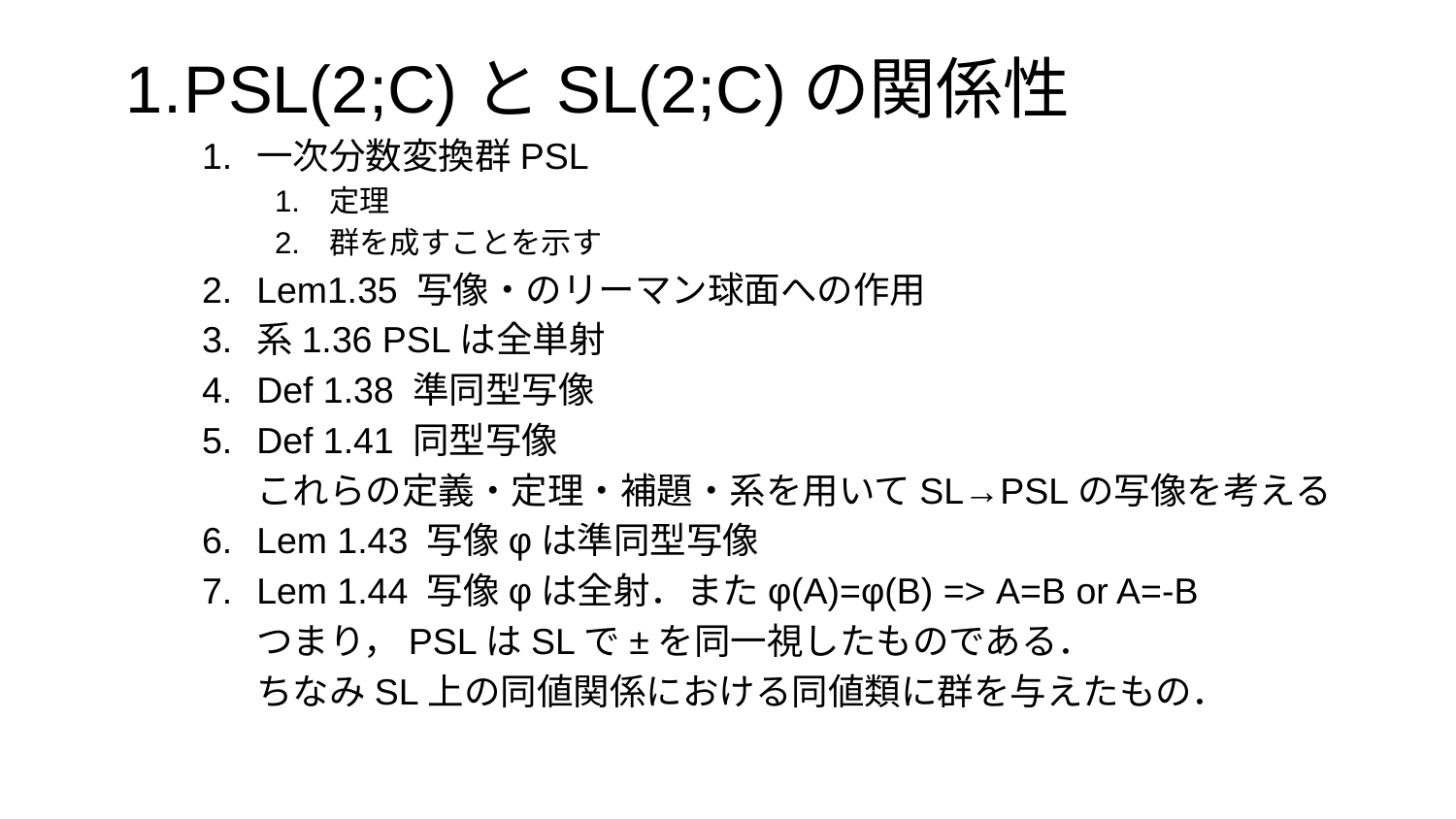

PSL(2;C)とSL(2;C)の関係性
一次分数変換群PSL
定理
群を成すことを示す
Lem1.35 写像・のリーマン球面への作用
系1.36 PSLは全単射
Def 1.38 準同型写像
Def 1.41 同型写像
これらの定義・定理・補題・系を用いてSL→PSLの写像を考える
Lem 1.43 写像φは準同型写像
Lem 1.44 写像φは全射．またφ(A)=φ(B) => A=B or A=-B
つまり，PSLはSLで±を同一視したものである．
ちなみSL上の同値関係における同値類に群を与えたもの．